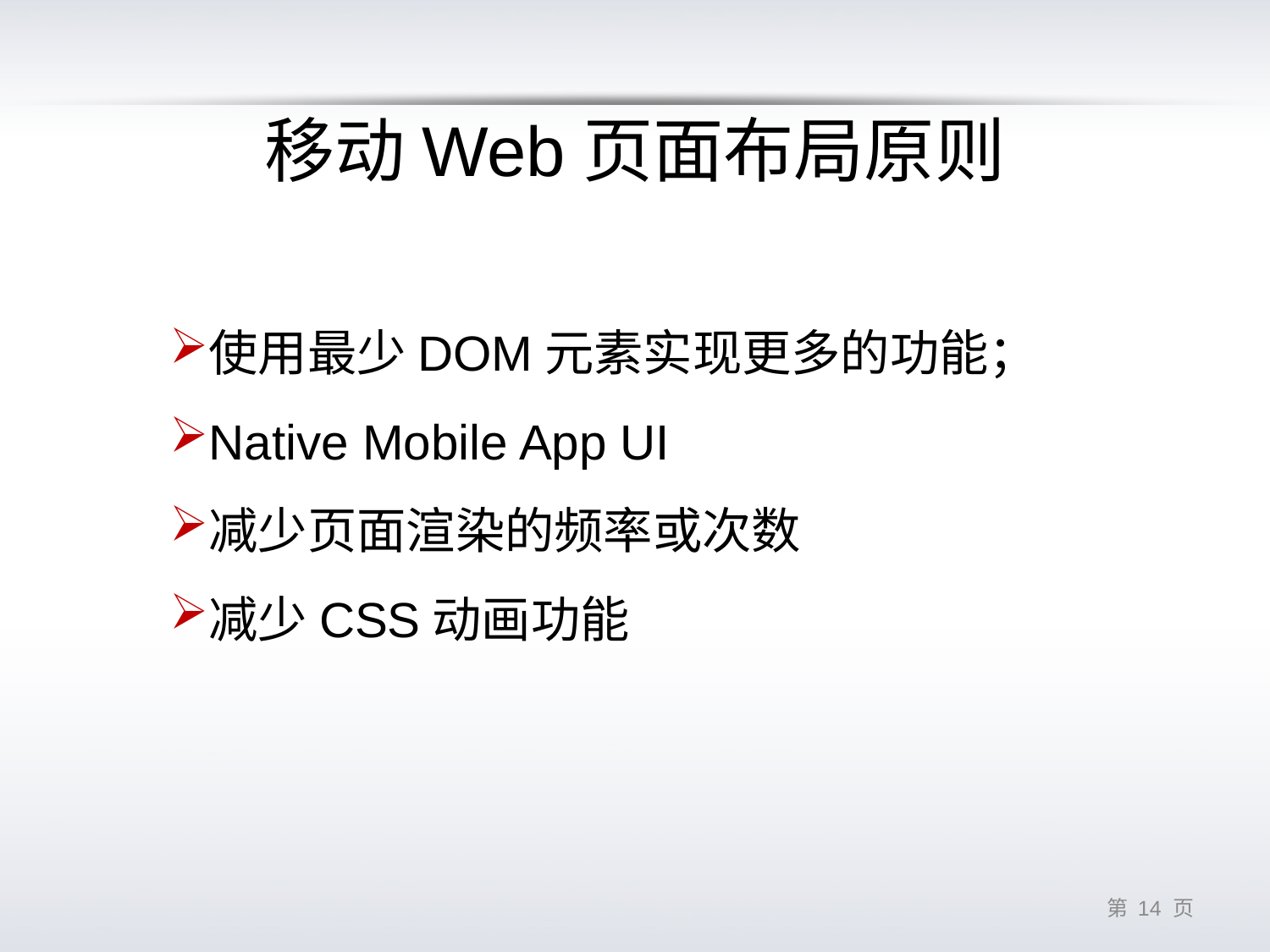

# 移动Web页面布局原则
使用最少DOM元素实现更多的功能；
Native Mobile App UI
减少页面渲染的频率或次数
减少CSS动画功能
第 14 页